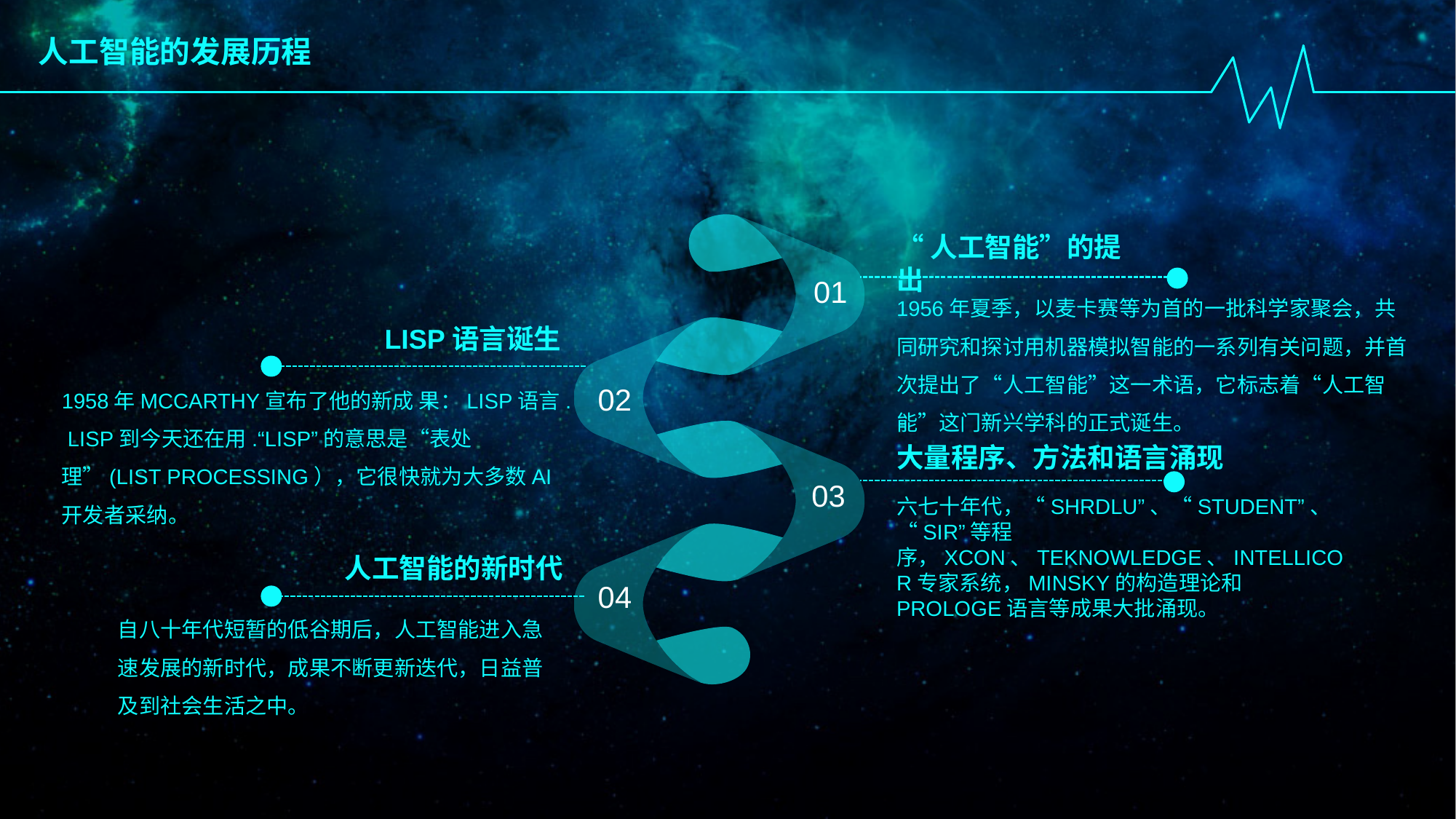

人工智能的发展历程

01

02

03

04

“人工智能”的提出
1956年夏季，以麦卡赛等为首的一批科学家聚会，共同研究和探讨用机器模拟智能的一系列有关问题，并首次提出了“人工智能”这一术语，它标志着“人工智能”这门新兴学科的正式诞生。
LISP语言诞生
1958年MCCARTHY宣布了他的新成 果：LISP语言. LISP到今天还在用.“LISP”的意思是“表处理”(LIST PROCESSING），它很快就为大多数AI开发者采纳。
大量程序、方法和语言涌现
六七十年代，“SHRDLU”、“STUDENT”、“SIR”等程序，XCON、TEKNOWLEDGE、INTELLICOR专家系统，MINSKY的构造理论和PROLOGE语言等成果大批涌现。
人工智能的新时代
自八十年代短暂的低谷期后，人工智能进入急速发展的新时代，成果不断更新迭代，日益普及到社会生活之中。